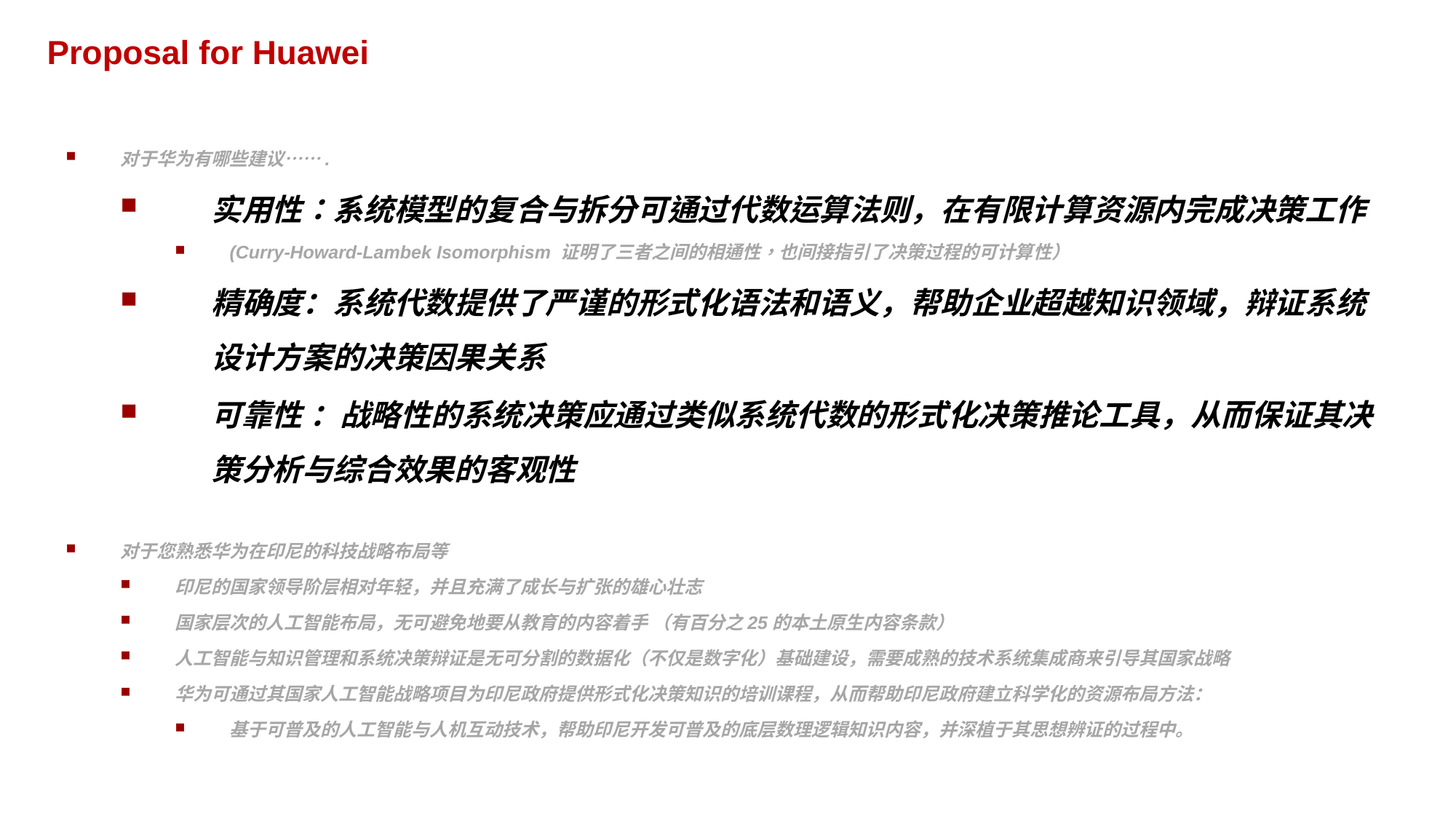

# Proposal for Huawei
对于华为有哪些建议…….
实用性：系统模型的复合与拆分可通过代数运算法则，在有限计算资源内完成决策工作
(Curry-Howard-Lambek Isomorphism 证明了三者之间的相通性，也间接指引了决策过程的可计算性）
精确度：系统代数提供了严谨的形式化语法和语义，帮助企业超越知识领域，辩证系统设计方案的决策因果关系
可靠性 ：战略性的系统决策应通过类似系统代数的形式化决策推论工具，从而保证其决策分析与综合效果的客观性

对于您熟悉华为在印尼的科技战略布局等
印尼的国家领导阶层相对年轻，并且充满了成长与扩张的雄心壮志
国家层次的人工智能布局，无可避免地要从教育的内容着手 （有百分之25的本土原生内容条款）
人工智能与知识管理和系统决策辩证是无可分割的数据化（不仅是数字化）基础建设，需要成熟的技术系统集成商来引导其国家战略
华为可通过其国家人工智能战略项目为印尼政府提供形式化决策知识的培训课程，从而帮助印尼政府建立科学化的资源布局方法：
基于可普及的人工智能与人机互动技术，帮助印尼开发可普及的底层数理逻辑知识内容，并深植于其思想辨证的过程中。